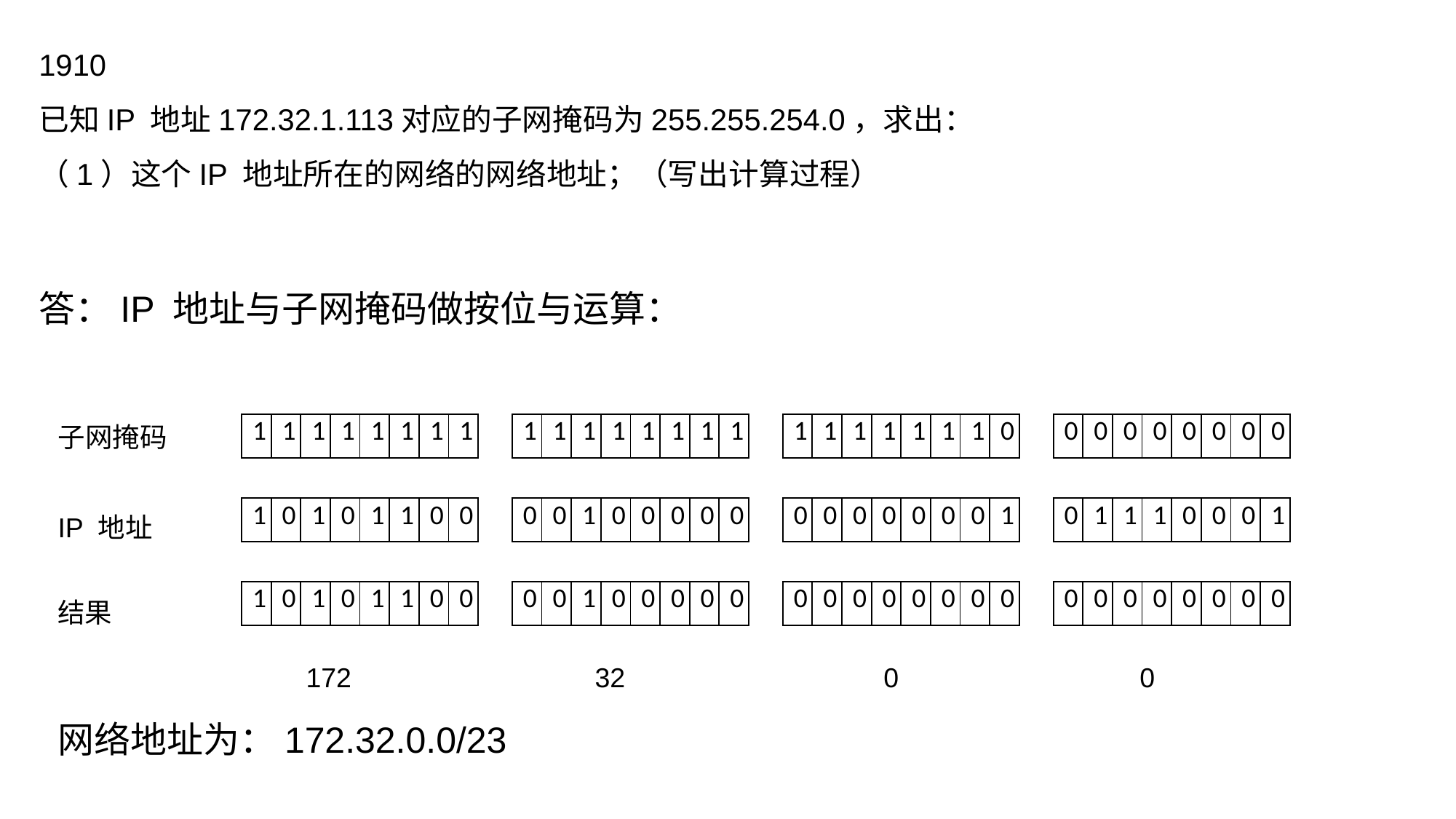

1910
已知IP 地址172.32.1.113对应的子网掩码为255.255.254.0，求出：
（1）这个IP 地址所在的网络的网络地址；（写出计算过程）
答：IP 地址与子网掩码做按位与运算：
子网掩码
| 1 | 1 | 1 | 1 | 1 | 1 | 1 | 1 |
| --- | --- | --- | --- | --- | --- | --- | --- |
| 1 | 1 | 1 | 1 | 1 | 1 | 1 | 1 |
| --- | --- | --- | --- | --- | --- | --- | --- |
| 1 | 1 | 1 | 1 | 1 | 1 | 1 | 0 |
| --- | --- | --- | --- | --- | --- | --- | --- |
| 0 | 0 | 0 | 0 | 0 | 0 | 0 | 0 |
| --- | --- | --- | --- | --- | --- | --- | --- |
IP 地址
| 1 | 0 | 1 | 0 | 1 | 1 | 0 | 0 |
| --- | --- | --- | --- | --- | --- | --- | --- |
| 0 | 0 | 1 | 0 | 0 | 0 | 0 | 0 |
| --- | --- | --- | --- | --- | --- | --- | --- |
| 0 | 0 | 0 | 0 | 0 | 0 | 0 | 1 |
| --- | --- | --- | --- | --- | --- | --- | --- |
| 0 | 1 | 1 | 1 | 0 | 0 | 0 | 1 |
| --- | --- | --- | --- | --- | --- | --- | --- |
结果
| 1 | 0 | 1 | 0 | 1 | 1 | 0 | 0 |
| --- | --- | --- | --- | --- | --- | --- | --- |
| 0 | 0 | 1 | 0 | 0 | 0 | 0 | 0 |
| --- | --- | --- | --- | --- | --- | --- | --- |
| 0 | 0 | 0 | 0 | 0 | 0 | 0 | 0 |
| --- | --- | --- | --- | --- | --- | --- | --- |
| 0 | 0 | 0 | 0 | 0 | 0 | 0 | 0 |
| --- | --- | --- | --- | --- | --- | --- | --- |
172
32
0
0
网络地址为：172.32.0.0/23